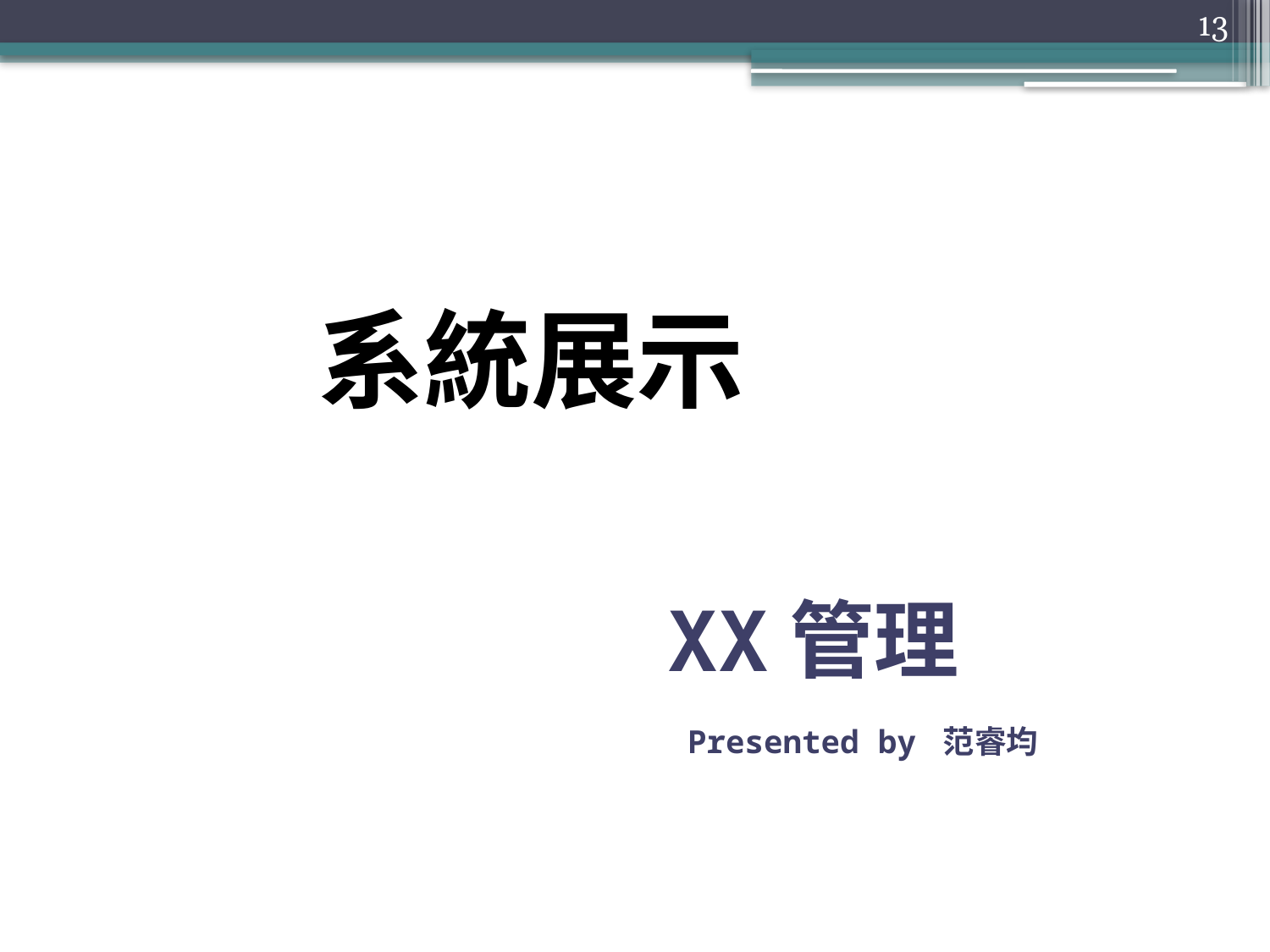

13
# 系統展示
XX管理
Presented by 范睿均